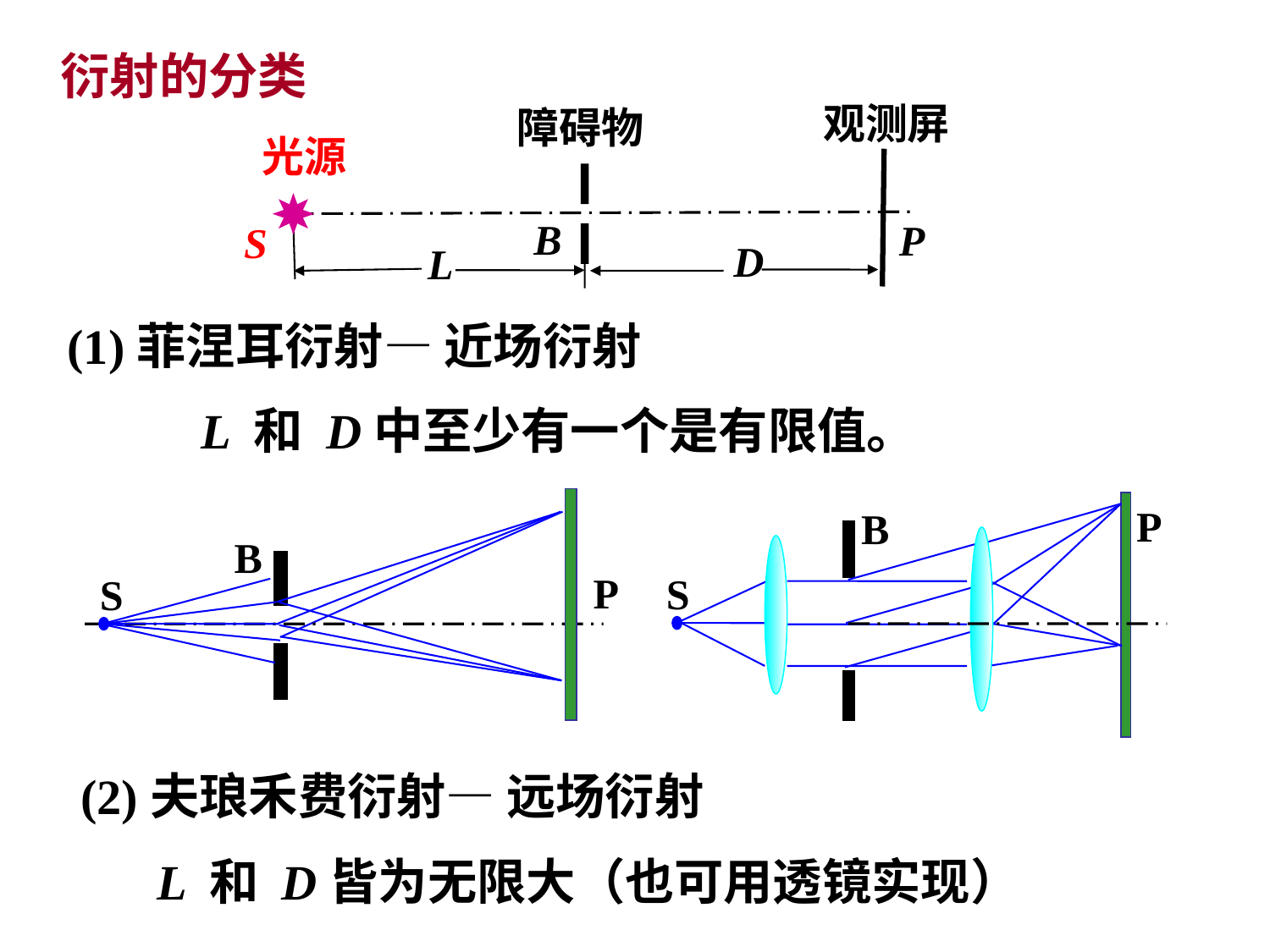

衍射的分类
观测屏
障碍物
光源

B
P
S

D
L

(1)菲涅耳衍射— 近场衍射
L 和 D中至少有一个是有限值。

B

P
S

P
B

S

(2)夫琅禾费衍射— 远场衍射
L 和 D皆为无限大（也可用透镜实现）